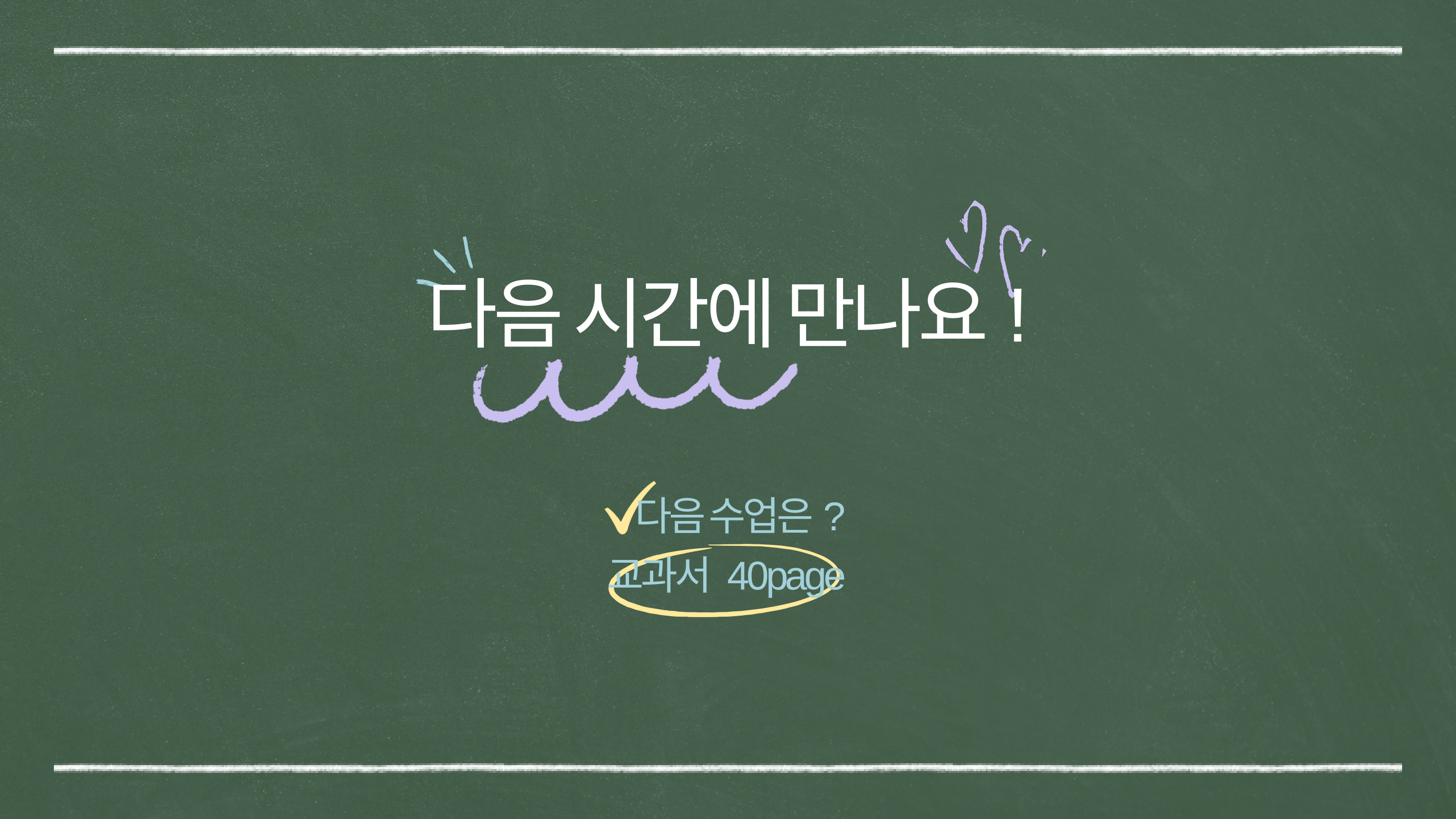

다음 시간에 만나요!

  다음 수업은?

교과서 40page